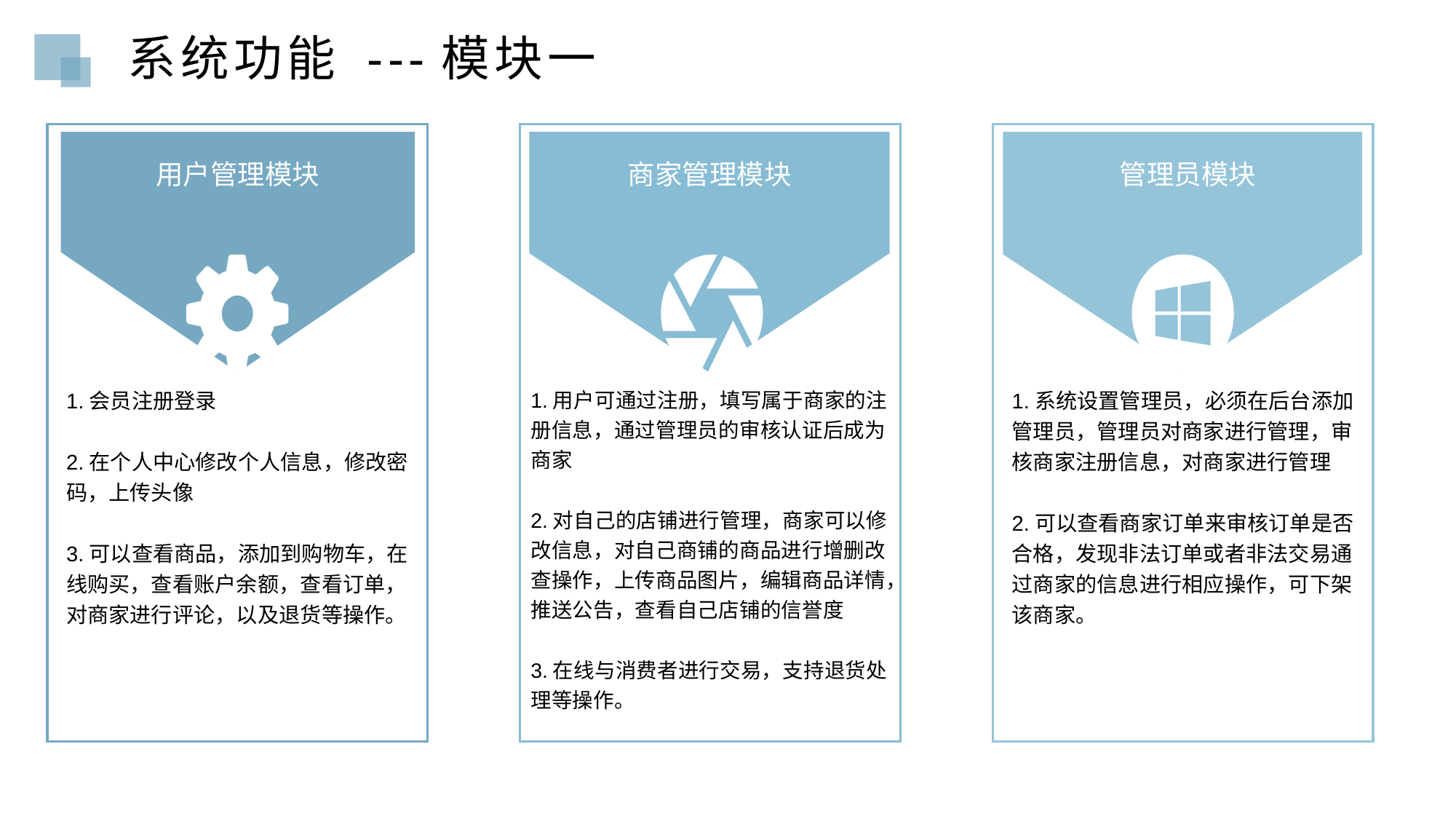

系统功能 ---模块一

商家管理模块
管理员模块
用户管理模块
1.会员注册登录

2.在个人中心修改个人信息，修改密码，上传头像

3.可以查看商品，添加到购物车，在线购买，查看账户余额，查看订单，对商家进行评论，以及退货等操作。
1.用户可通过注册，填写属于商家的注册信息，通过管理员的审核认证后成为商家

2.对自己的店铺进行管理，商家可以修改信息，对自己商铺的商品进行增删改查操作，上传商品图片，编辑商品详情，推送公告，查看自己店铺的信誉度

3.在线与消费者进行交易，支持退货处理等操作。
1.系统设置管理员，必须在后台添加管理员，管理员对商家进行管理，审核商家注册信息，对商家进行管理

2.可以查看商家订单来审核订单是否合格，发现非法订单或者非法交易通过商家的信息进行相应操作，可下架该商家。